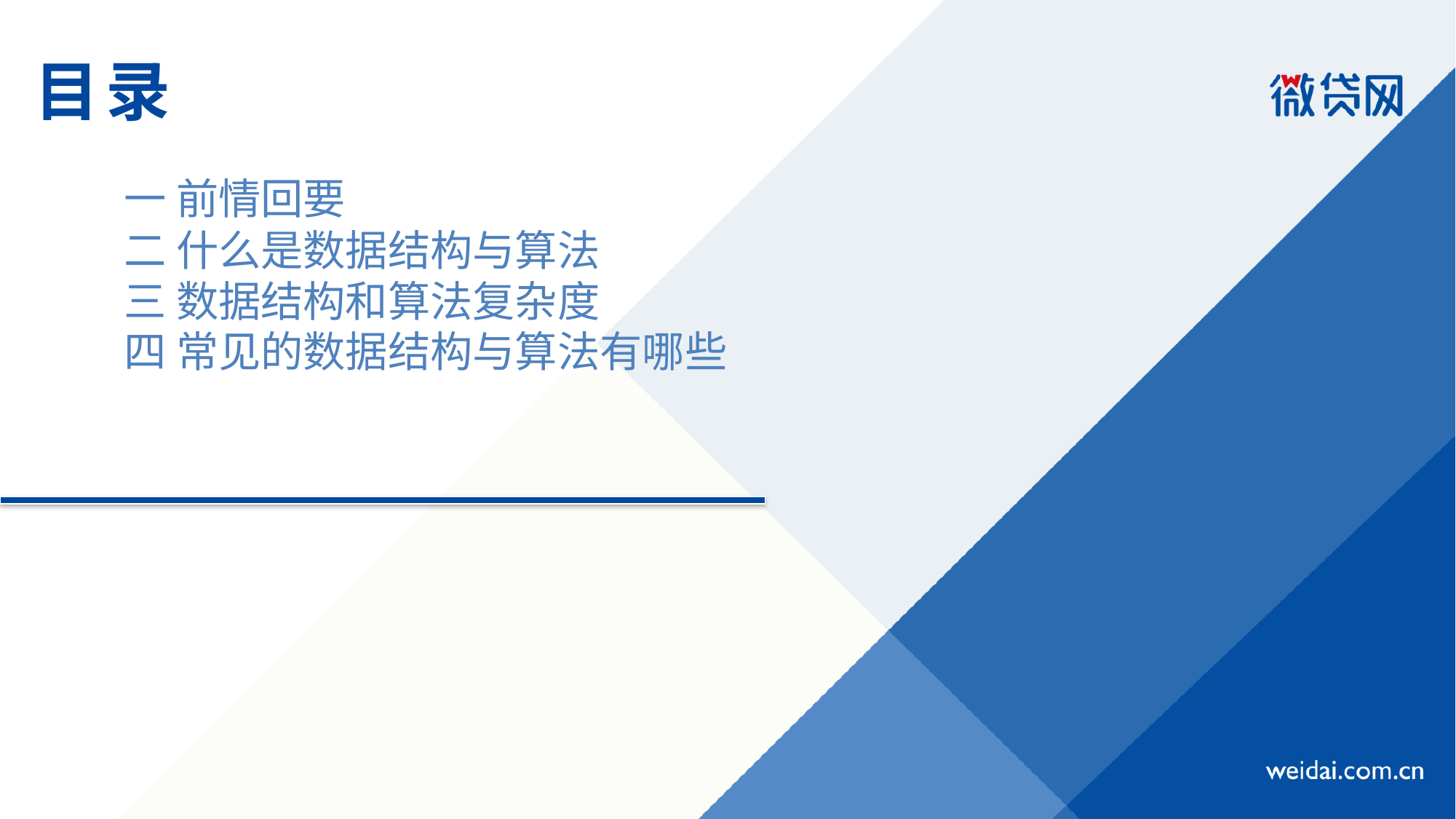

# 目录
一 前情回要
二 什么是数据结构与算法
三 数据结构和算法复杂度
四 常见的数据结构与算法有哪些